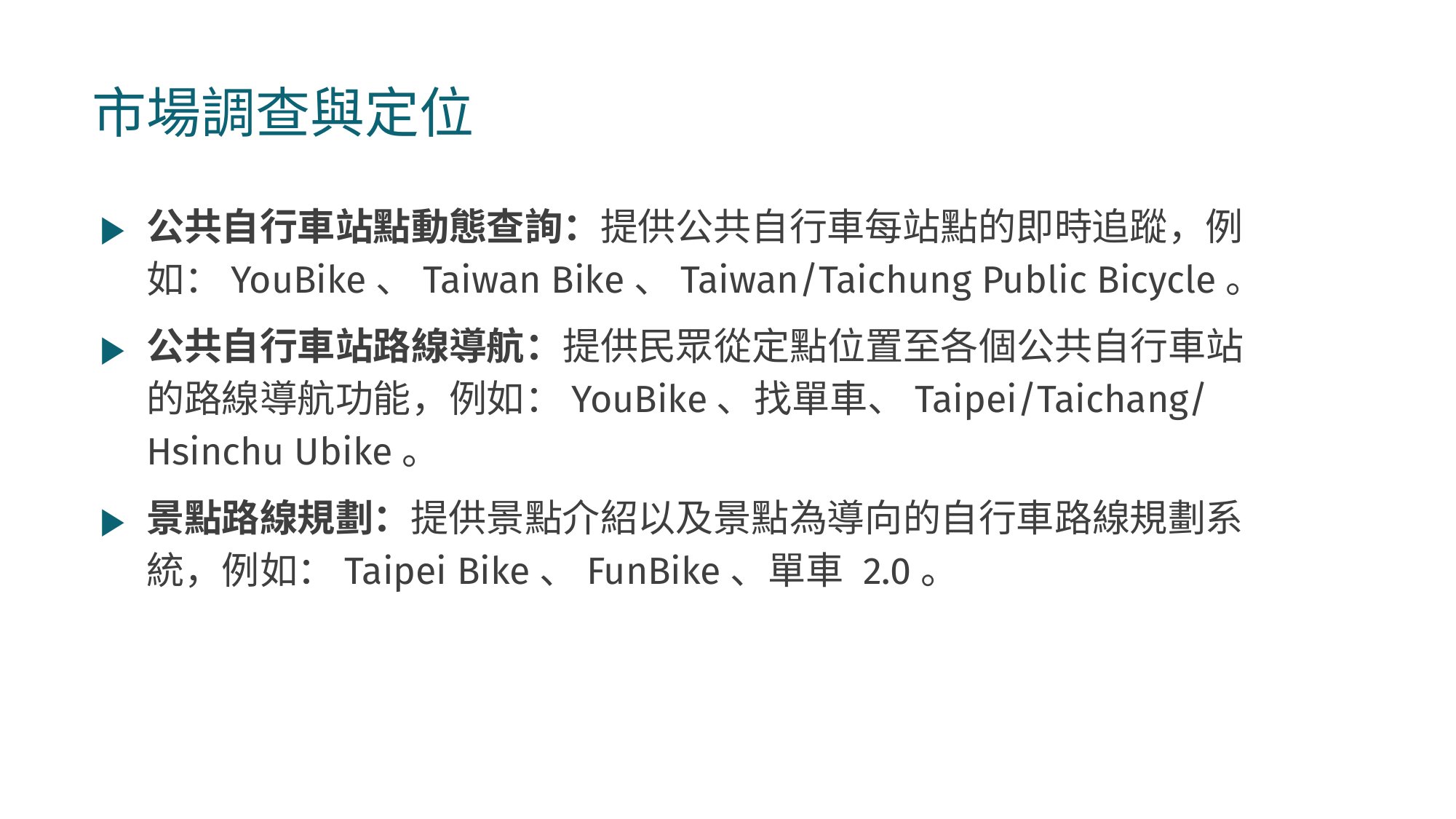

# 市場調查與定位
公共自行車站點動態查詢：提供公共自行車每站點的即時追蹤，例如：YouBike、Taiwan Bike、Taiwan/Taichung Public Bicycle。
公共自行車站路線導航：提供民眾從定點位置至各個公共自行車站的路線導航功能，例如：YouBike、找單車、Taipei/Taichang/Hsinchu Ubike。
景點路線規劃：提供景點介紹以及景點為導向的自行車路線規劃系統，例如：Taipei Bike、FunBike、單車 2.0。